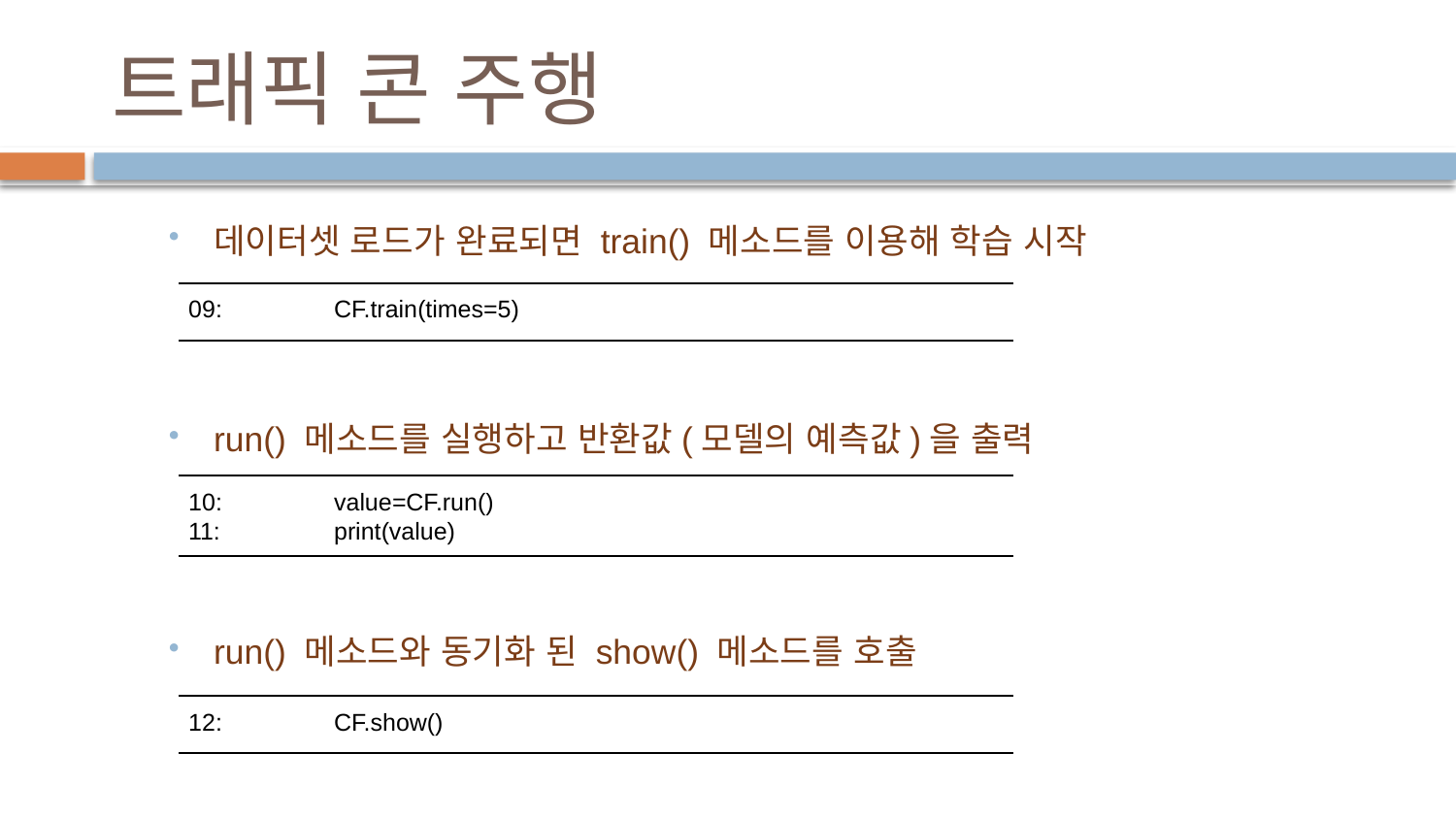

# 트래픽 콘 주행
데이터셋 로드가 완료되면 train() 메소드를 이용해 학습 시작

run() 메소드를 실행하고 반환값(모델의 예측값)을 출력

run() 메소드와 동기화 된 show() 메소드를 호출
| 09: CF.train(times=5) |
| --- |
| 10: value=CF.run() 11: print(value) |
| --- |
| 12: CF.show() |
| --- |